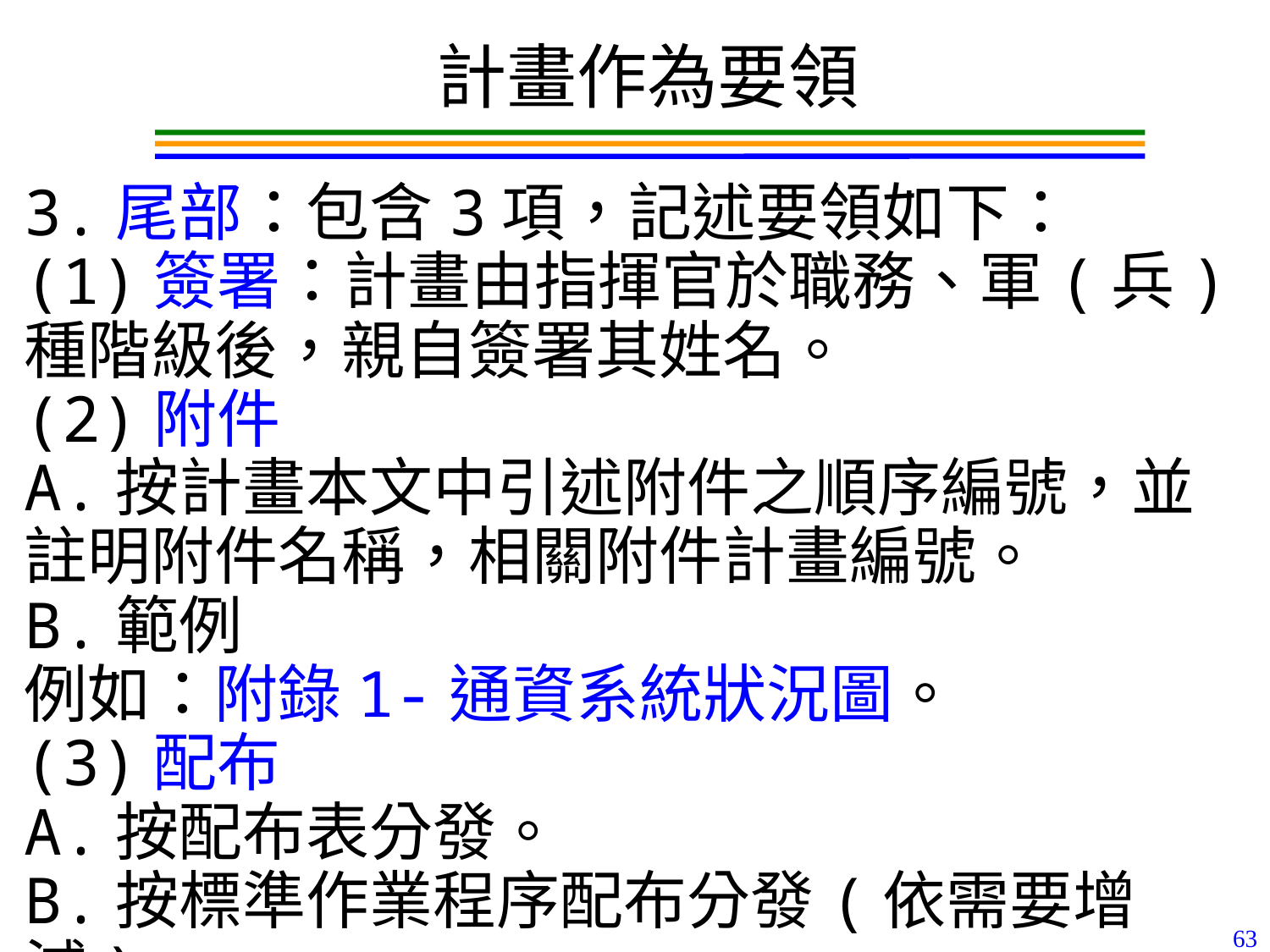

計畫作為要領
3.尾部：包含3項，記述要領如下：
(1)簽署：計畫由指揮官於職務、軍(兵)種階級後，親自簽署其姓名。
(2)附件
A.按計畫本文中引述附件之順序編號，並註明附件名稱，相關附件計畫編號。
B.範例
例如：附錄1-通資系統狀況圖。
(3)配布
A.按配布表分發。
B.按標準作業程序配布分發(依需要增減)。
63